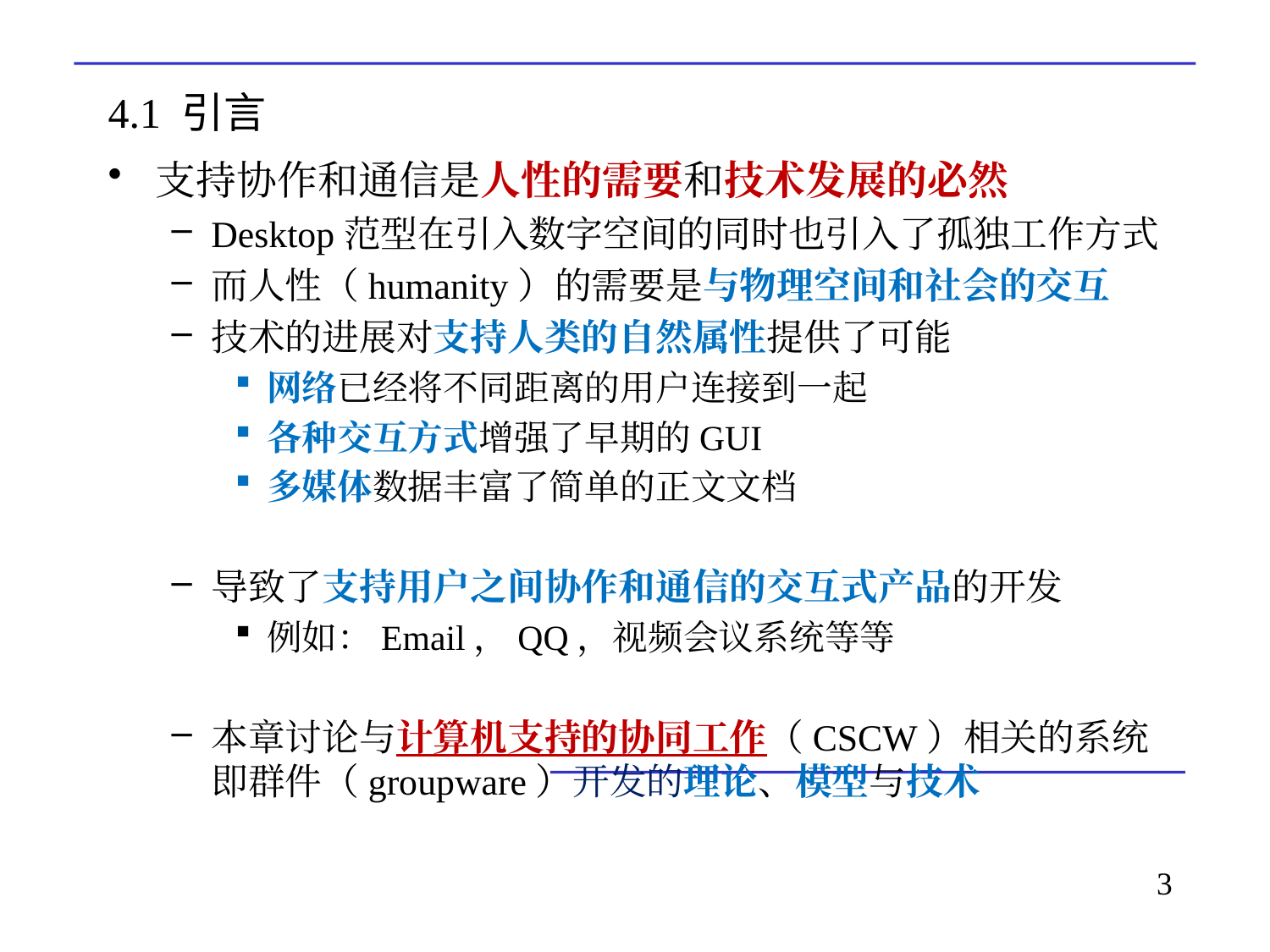

# 4.1 引言
支持协作和通信是人性的需要和技术发展的必然
Desktop范型在引入数字空间的同时也引入了孤独工作方式
而人性（humanity）的需要是与物理空间和社会的交互
技术的进展对支持人类的自然属性提供了可能
网络已经将不同距离的用户连接到一起
各种交互方式增强了早期的GUI
多媒体数据丰富了简单的正文文档

导致了支持用户之间协作和通信的交互式产品的开发
例如：Email，QQ，视频会议系统等等

本章讨论与计算机支持的协同工作（CSCW）相关的系统即群件（groupware）开发的理论、模型与技术
3